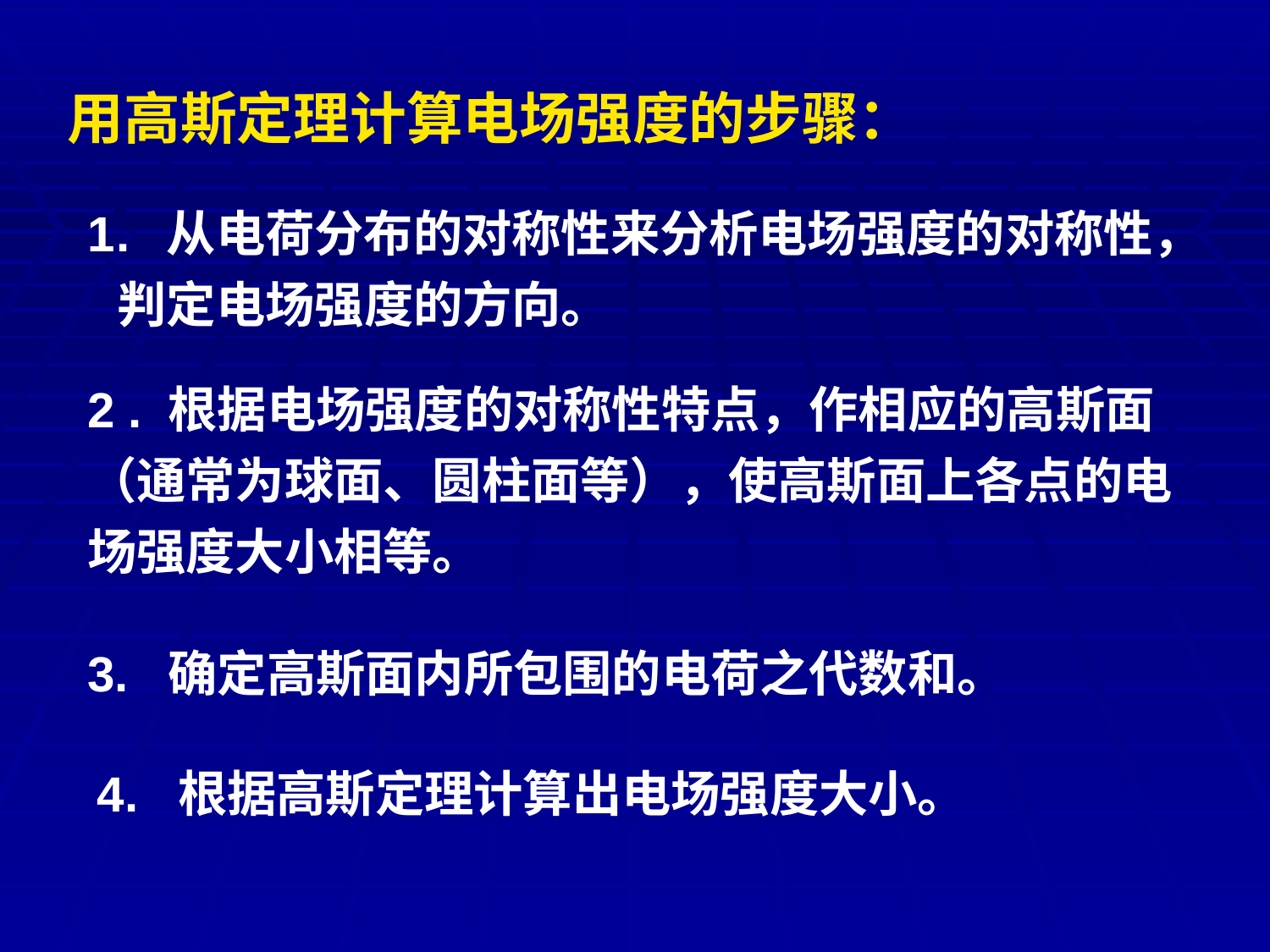

用高斯定理计算电场强度的步骤：
  从电荷分布的对称性来分析电场强度的对称性，判定电场强度的方向。
2 . 根据电场强度的对称性特点，作相应的高斯面（通常为球面、圆柱面等），使高斯面上各点的电场强度大小相等。
3.  确定高斯面内所包围的电荷之代数和。
4.  根据高斯定理计算出电场强度大小。